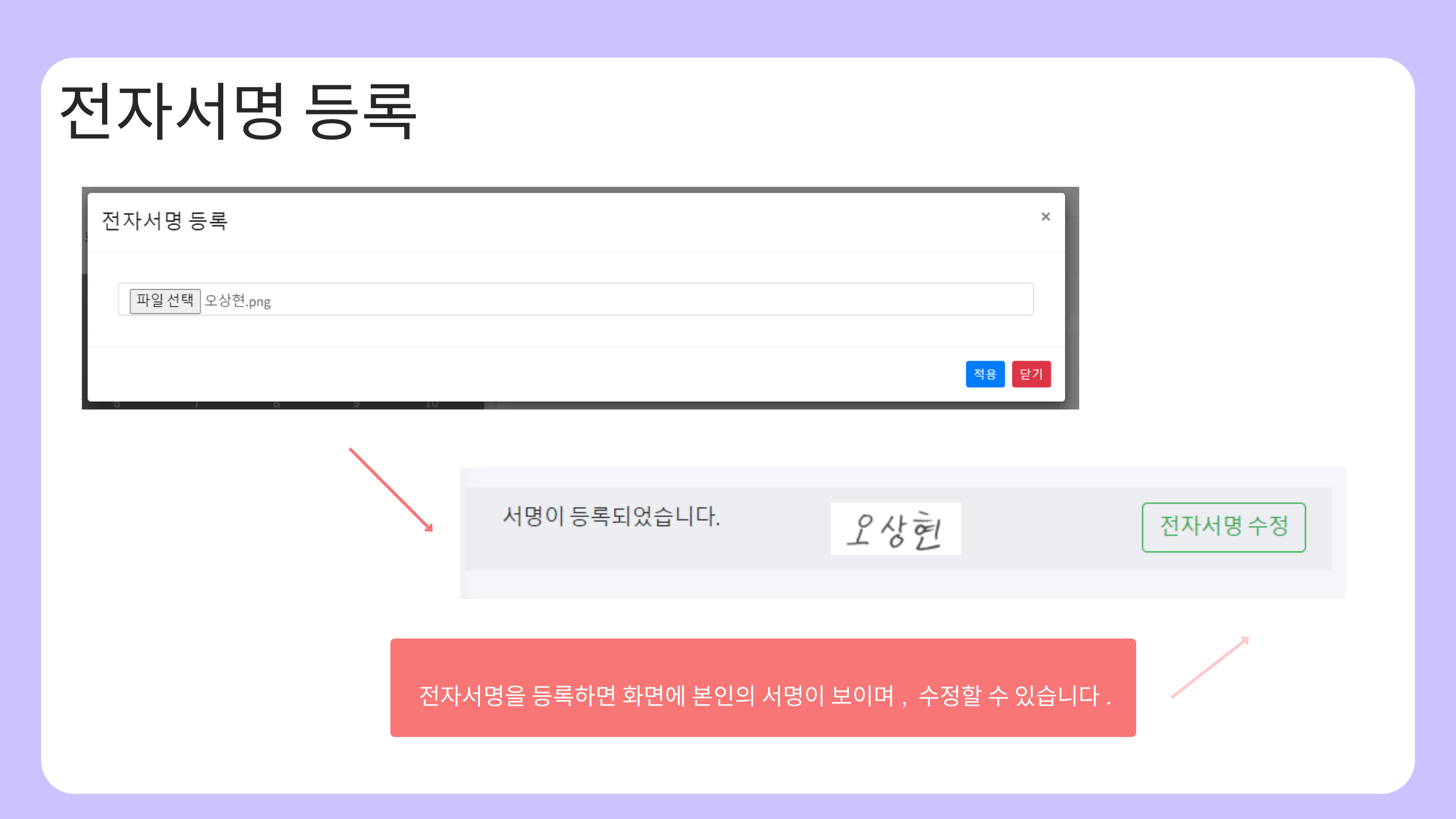

전자서명 등록

전자서명을 등록하면 화면에 본인의 서명이 보이며, 수정할 수 있습니다.